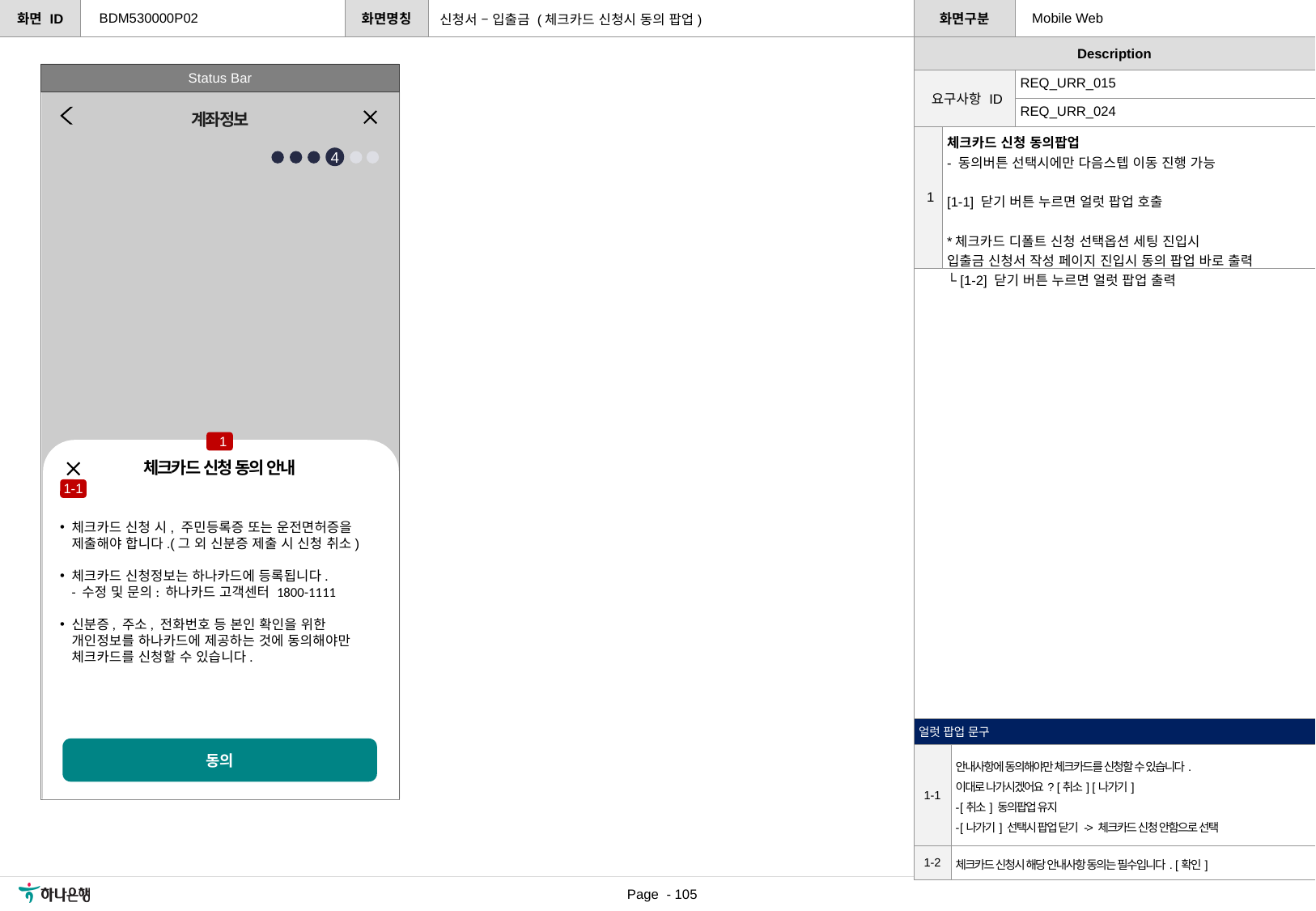

BDM530000P02
Mobile Web
신청서 – 입출금 (체크카드 신청시 동의 팝업)
Status Bar

| 요구사항 ID | REQ\_URR\_015 |
| --- | --- |
|  | REQ\_URR\_024 |

계좌정보
| 1 | 체크카드 신청 동의팝업 - 동의버튼 선택시에만 다음스텝 이동 진행 가능 [1-1] 닫기 버튼 누르면 얼럿 팝업 호출 \*체크카드 디폴트 신청 선택옵션 세팅 진입시 입출금 신청서 작성 페이지 진입시 동의 팝업 바로 출력 └ [1-2] 닫기 버튼 누르면 얼럿 팝업 출력 |
| --- | --- |
4

1

체크카드 신청 동의 안내
1-1
체크카드 신청 시, 주민등록증 또는 운전면허증을 제출해야 합니다.(그 외 신분증 제출 시 신청 취소)

체크카드 신청정보는 하나카드에 등록됩니다.
- 수정 및 문의: 하나카드 고객센터 1800-1111

신분증, 주소, 전화번호 등 본인 확인을 위한 개인정보를 하나카드에 제공하는 것에 동의해야만 체크카드를 신청할 수 있습니다.
| 얼럿 팝업 문구 |  |
| --- | --- |
| 1-1 | 안내사항에 동의해야만 체크카드를 신청할 수 있습니다. 이대로 나가시겠어요? [취소] [나가기] - [취소] 동의팝업 유지 - [나가기] 선택시 팝업 닫기 -> 체크카드 신청 안함으로 선택 |
| 1-2 | 체크카드 신청시 해당 안내사항 동의는 필수입니다. [확인] |
동의